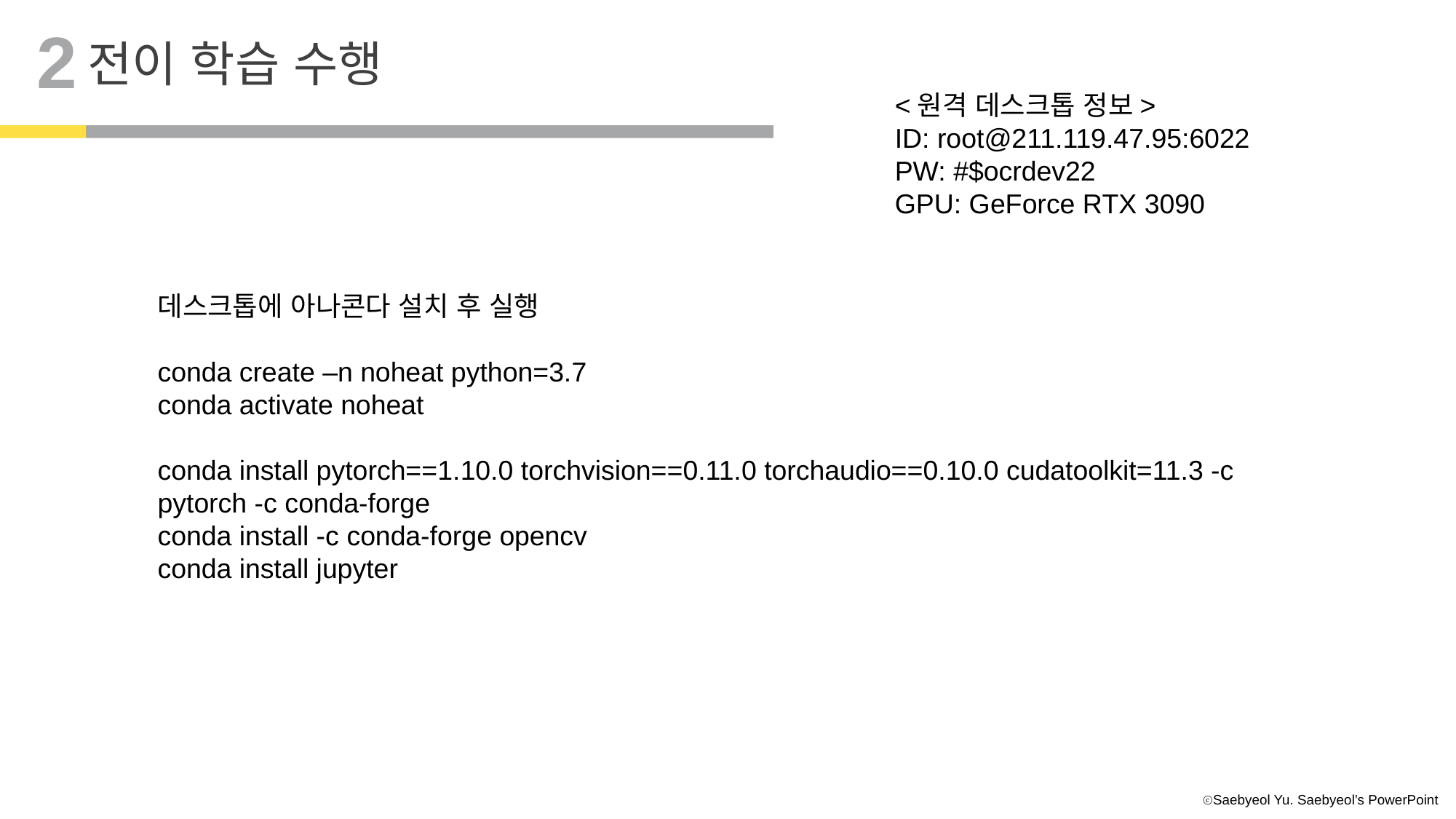

2
전이 학습 수행
<원격 데스크톱 정보>
ID: root@211.119.47.95:6022
PW: #$ocrdev22
GPU: GeForce RTX 3090

데스크톱에 아나콘다 설치 후 실행

conda create –n noheat python=3.7
conda activate noheat

conda install pytorch==1.10.0 torchvision==0.11.0 torchaudio==0.10.0 cudatoolkit=11.3 -c pytorch -c conda-forge
conda install -c conda-forge opencv
conda install jupyter